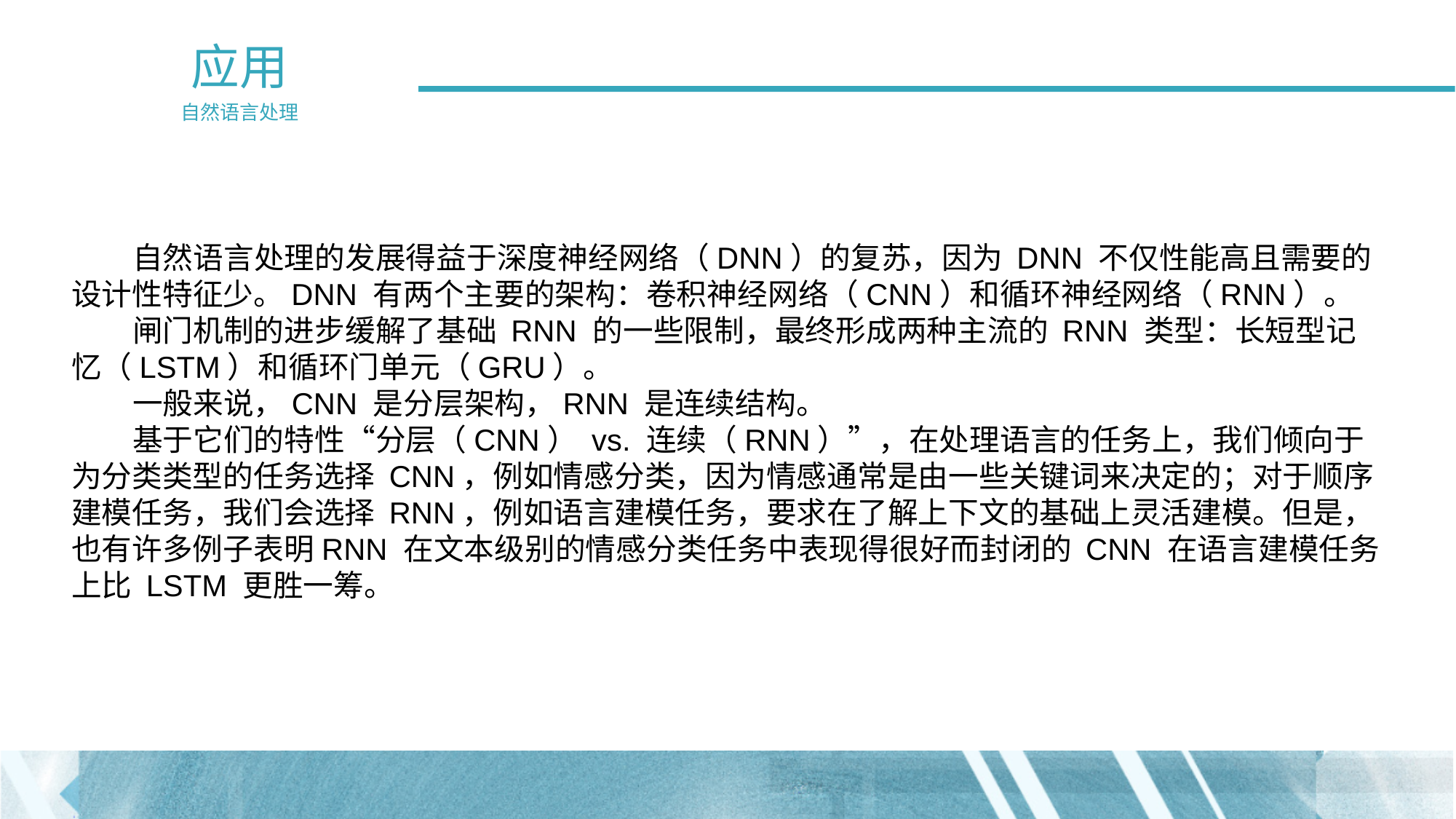

应用

自然语言处理
        自然语言处理的发展得益于深度神经网络（DNN）的复苏，因为 DNN 不仅性能高且需要的设计性特征少。DNN 有两个主要的架构：卷积神经网络（CNN）和循环神经网络（RNN）。
        闸门机制的进步缓解了基础 RNN 的一些限制，最终形成两种主流的 RNN 类型：长短型记忆（LSTM）和循环门单元（GRU）。
        一般来说，CNN 是分层架构，RNN 是连续结构。
        基于它们的特性“分层（CNN） vs. 连续（RNN）”，在处理语言的任务上，我们倾向于为分类类型的任务选择 CNN，例如情感分类，因为情感通常是由一些关键词来决定的；对于顺序建模任务，我们会选择 RNN，例如语言建模任务，要求在了解上下文的基础上灵活建模。但是，也有许多例子表明RNN 在文本级别的情感分类任务中表现得很好而封闭的 CNN 在语言建模任务上比 LSTM 更胜一筹。